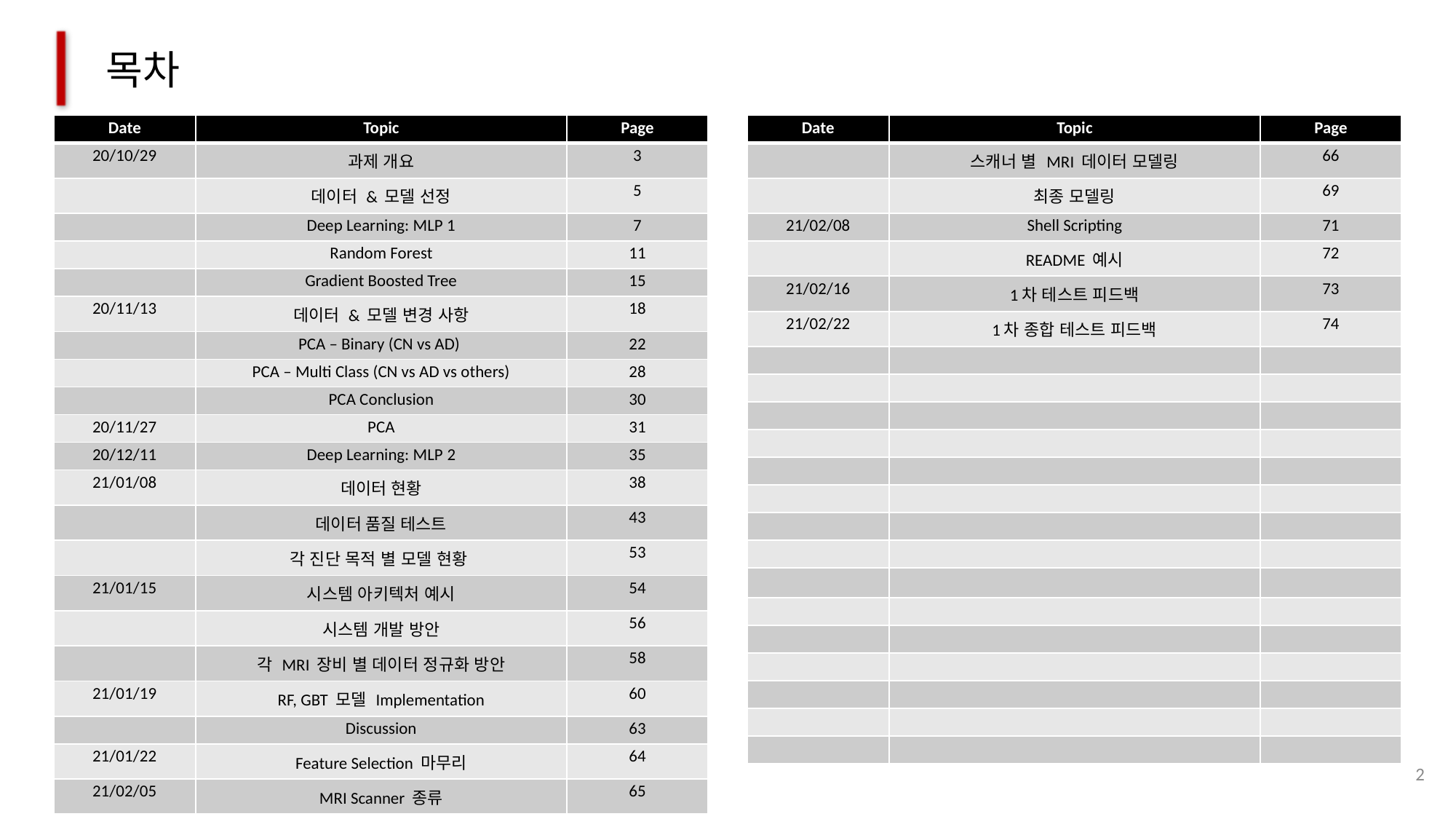

목차
| Date | Topic | Page |
| --- | --- | --- |
| 20/10/29 | 과제 개요 | 3 |
|  | 데이터 & 모델 선정 | 5 |
|  | Deep Learning: MLP 1 | 7 |
|  | Random Forest | 11 |
|  | Gradient Boosted Tree | 15 |
| 20/11/13 | 데이터 & 모델 변경 사항 | 18 |
|  | PCA – Binary (CN vs AD) | 22 |
|  | PCA – Multi Class (CN vs AD vs others) | 28 |
|  | PCA Conclusion | 30 |
| 20/11/27 | PCA | 31 |
| 20/12/11 | Deep Learning: MLP 2 | 35 |
| 21/01/08 | 데이터 현황 | 38 |
|  | 데이터 품질 테스트 | 43 |
|  | 각 진단 목적 별 모델 현황 | 53 |
| 21/01/15 | 시스템 아키텍처 예시 | 54 |
|  | 시스템 개발 방안 | 56 |
|  | 각 MRI 장비 별 데이터 정규화 방안 | 58 |
| 21/01/19 | RF, GBT 모델 Implementation | 60 |
|  | Discussion | 63 |
| 21/01/22 | Feature Selection 마무리 | 64 |
| 21/02/05 | MRI Scanner 종류 | 65 |
| Date | Topic | Page |
| --- | --- | --- |
|  | 스캐너 별 MRI 데이터 모델링 | 66 |
|  | 최종 모델링 | 69 |
| 21/02/08 | Shell Scripting | 71 |
|  | README 예시 | 72 |
| 21/02/16 | 1차 테스트 피드백 | 73 |
| 21/02/22 | 1차 종합 테스트 피드백 | 74 |
|  |  |  |
|  |  |  |
|  |  |  |
|  |  |  |
|  |  |  |
|  |  |  |
|  |  |  |
|  |  |  |
|  |  |  |
|  |  |  |
|  |  |  |
|  |  |  |
|  |  |  |
|  |  |  |
|  |  |  |
2